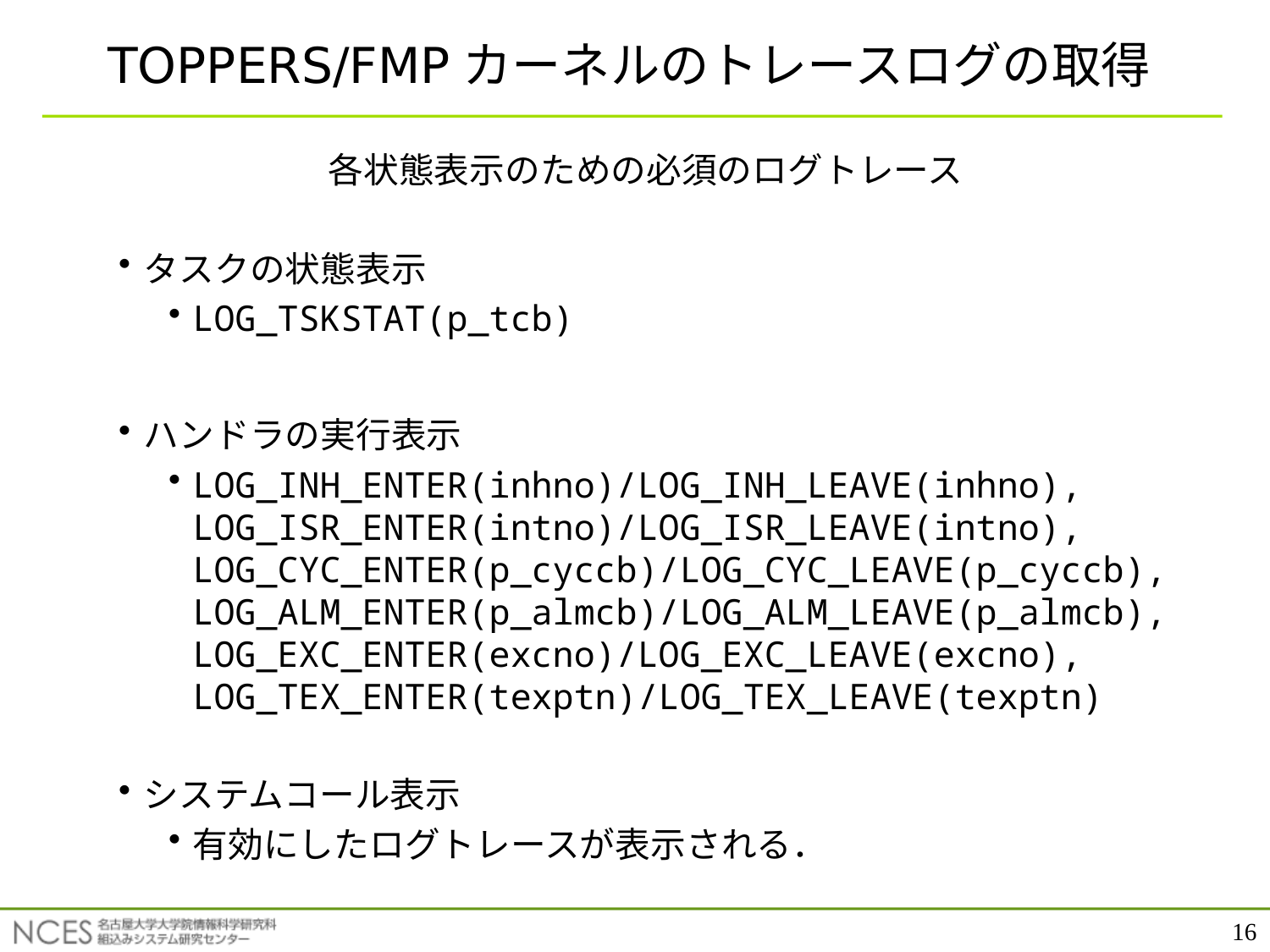

# TOPPERS/FMPカーネルのトレースログの取得
各状態表示のための必須のログトレース

タスクの状態表示
LOG_TSKSTAT(p_tcb)

ハンドラの実行表示
LOG_INH_ENTER(inhno)/LOG_INH_LEAVE(inhno), LOG_ISR_ENTER(intno)/LOG_ISR_LEAVE(intno), LOG_CYC_ENTER(p_cyccb)/LOG_CYC_LEAVE(p_cyccb), LOG_ALM_ENTER(p_almcb)/LOG_ALM_LEAVE(p_almcb), LOG_EXC_ENTER(excno)/LOG_EXC_LEAVE(excno), LOG_TEX_ENTER(texptn)/LOG_TEX_LEAVE(texptn)

システムコール表示
有効にしたログトレースが表示される．
16